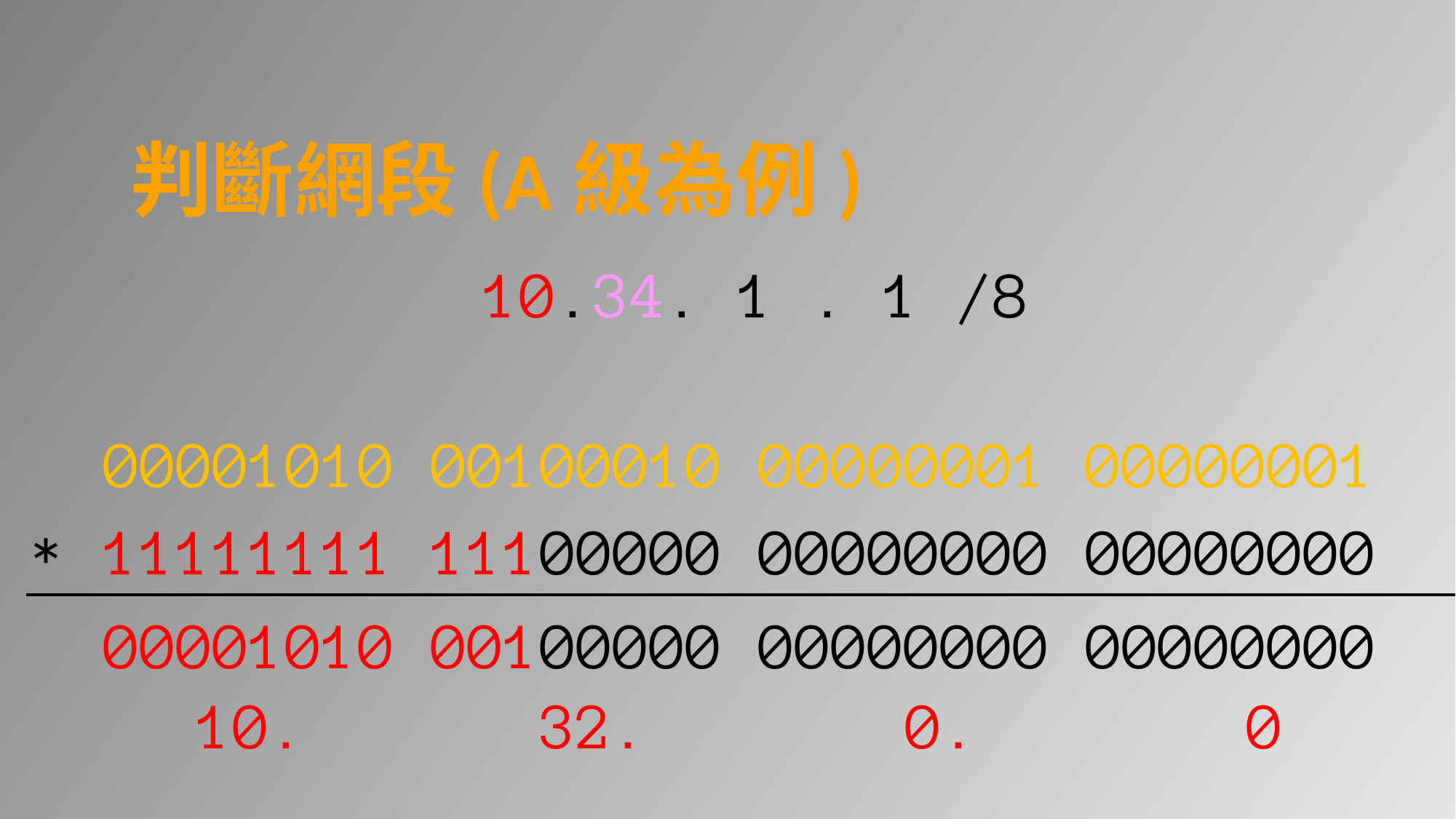

判斷網段(A級為例)
10.34. 1 . 1 /8
00001010 00100010 00000001 00000001
11111111 11100000 00000000 00000000
*
00001010 00100000 00000000 00000000
0
0.
32.
10.